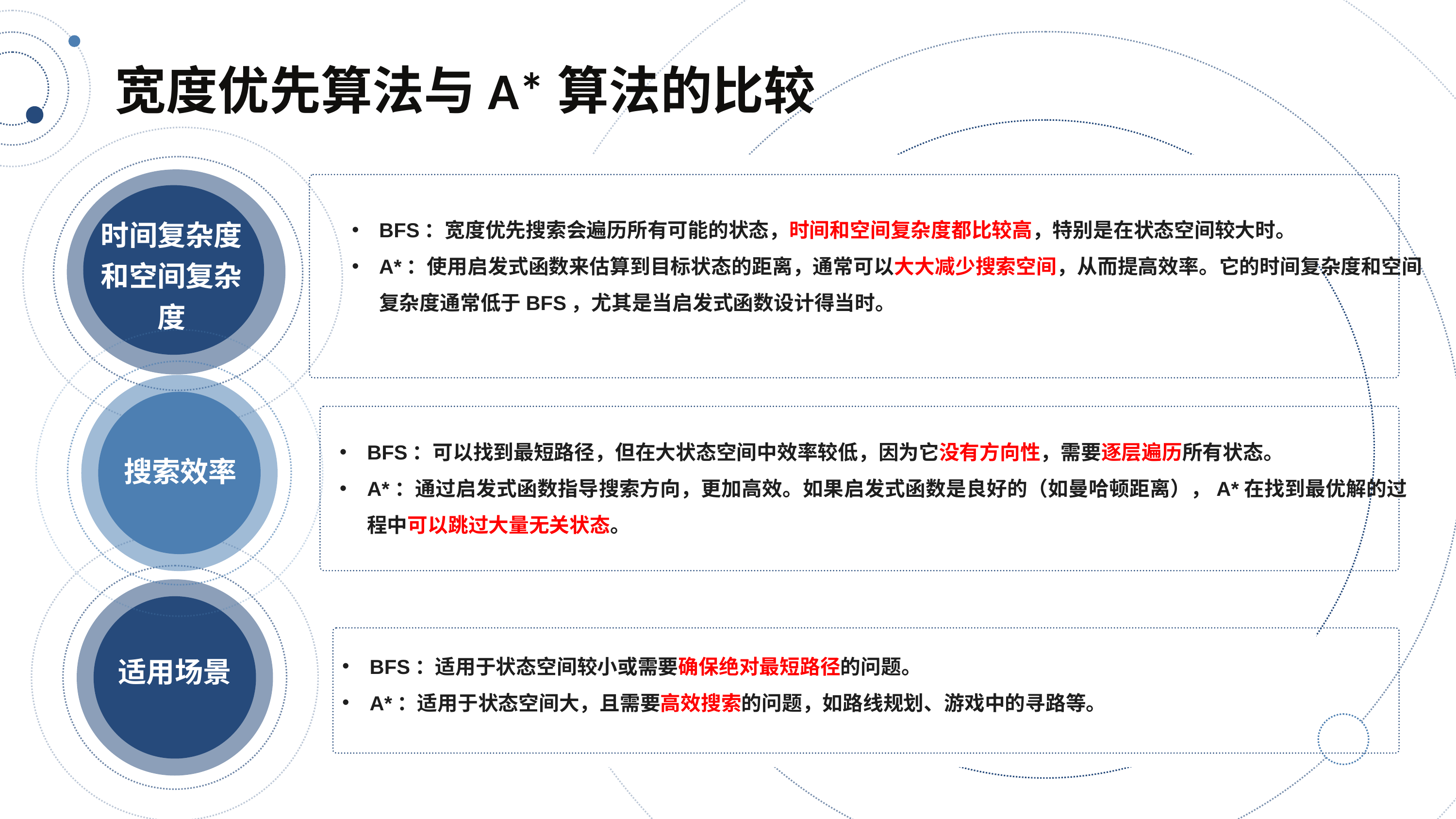

宽度优先算法与A*算法的比较

时间复杂度和空间复杂度

BFS：宽度优先搜索会遍历所有可能的状态，时间和空间复杂度都比较高，特别是在状态空间较大时。
A*：使用启发式函数来估算到目标状态的距离，通常可以大大减少搜索空间，从而提高效率。它的时间复杂度和空间复杂度通常低于BFS，尤其是当启发式函数设计得当时。

搜索效率

BFS：可以找到最短路径，但在大状态空间中效率较低，因为它没有方向性，需要逐层遍历所有状态。
A*：通过启发式函数指导搜索方向，更加高效。如果启发式函数是良好的（如曼哈顿距离），A*在找到最优解的过程中可以跳过大量无关状态。

适用场景

BFS：适用于状态空间较小或需要确保绝对最短路径的问题。
A*：适用于状态空间大，且需要高效搜索的问题，如路线规划、游戏中的寻路等。